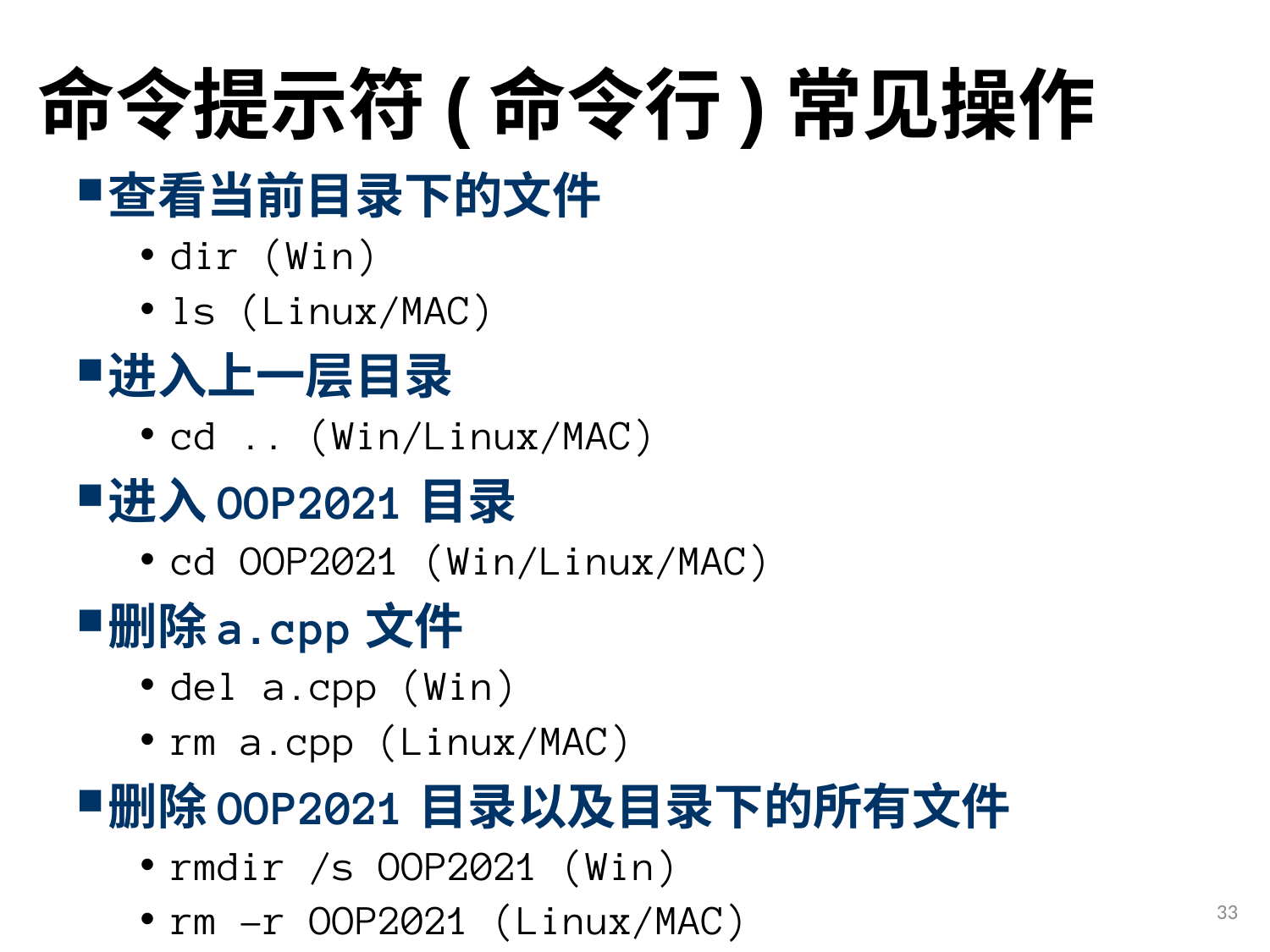

# 命令提示符(命令行)常见操作
查看当前目录下的文件
dir (Win)
ls (Linux/MAC)
进入上一层目录
cd .. (Win/Linux/MAC)
进入OOP2021目录
cd OOP2021 (Win/Linux/MAC)
删除a.cpp文件
del a.cpp (Win)
rm a.cpp (Linux/MAC)
删除OOP2021目录以及目录下的所有文件
rmdir /s OOP2021 (Win)
rm –r OOP2021 (Linux/MAC)

33